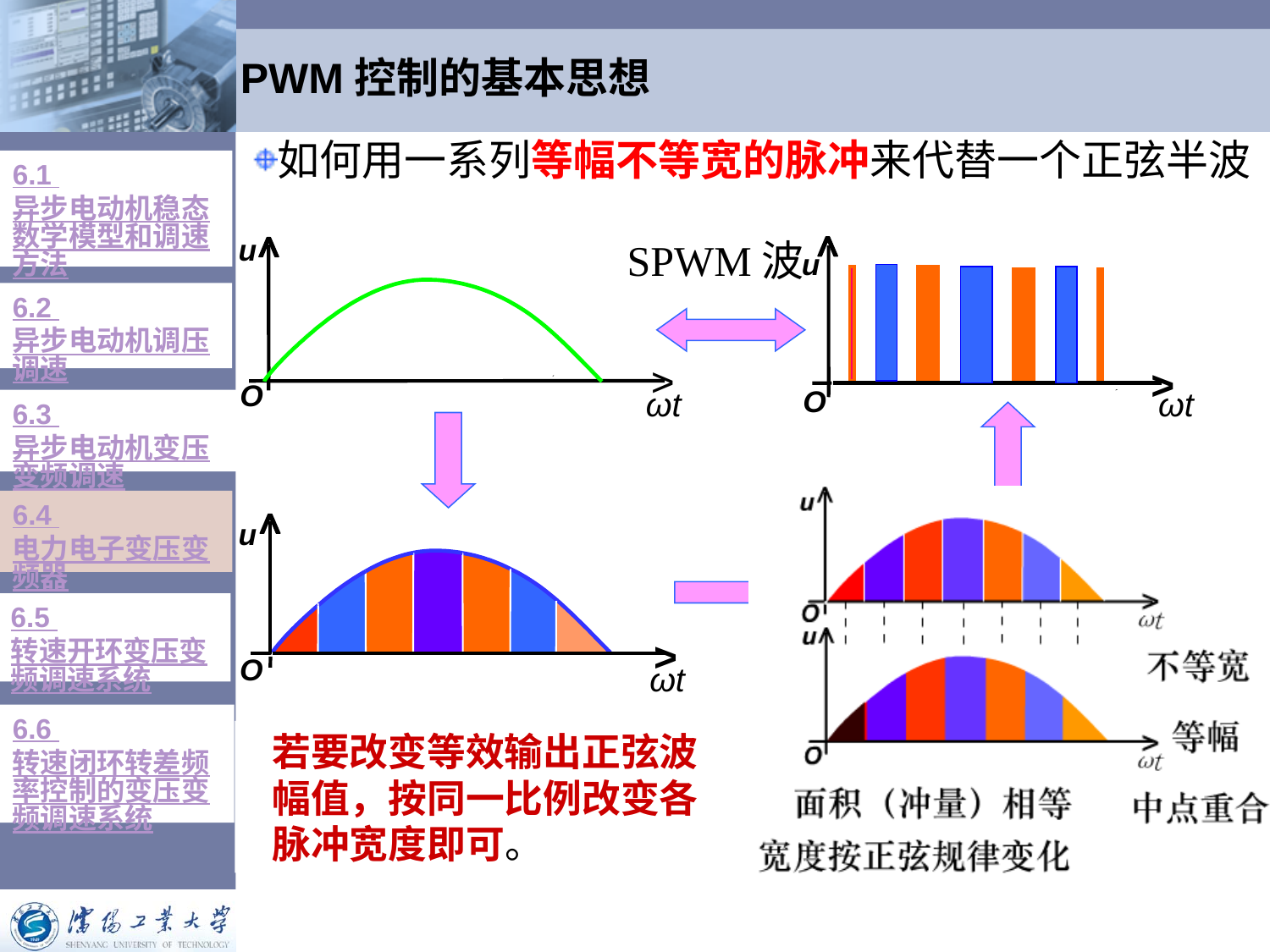

# PWM控制的基本思想
如何用一系列等幅不等宽的脉冲来代替一个正弦半波
6.1 异步电动机稳态数学模型和调速方法
u

>

O

ωt
SPWM波

u

>
O

ωt

6.2 异步电动机调压调速

6.3 异步电动机变压变频调速

6.4 电力电子变压变频器

u

>
O

ωt

6.5 转速开环变压变频调速系统

6.6 转速闭环转差频率控制的变压变频调速系统
若要改变等效输出正弦波幅值，按同一比例改变各脉冲宽度即可。